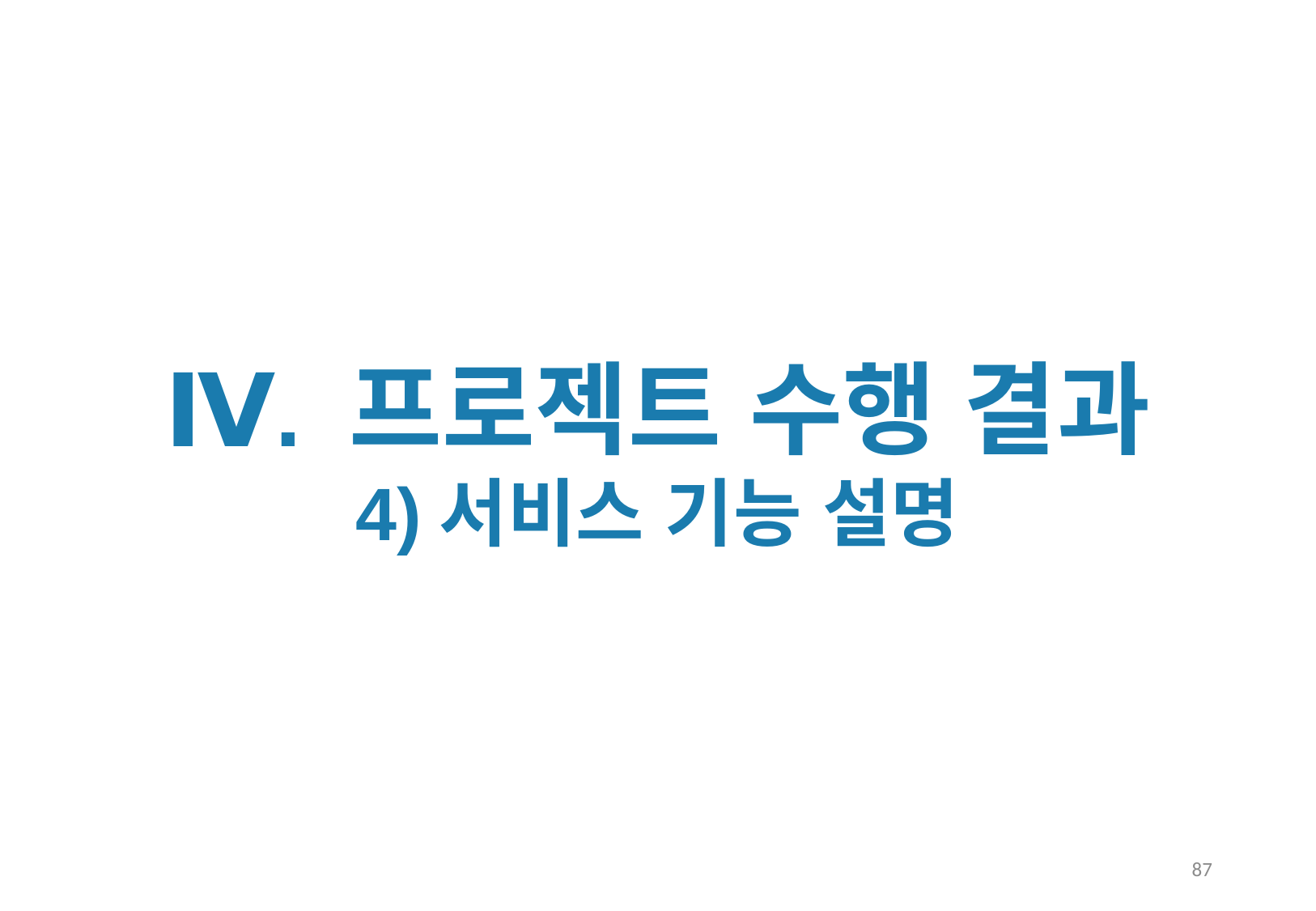

Ⅳ. 프로젝트 수행 결과
4)서비스 기능 설명

87